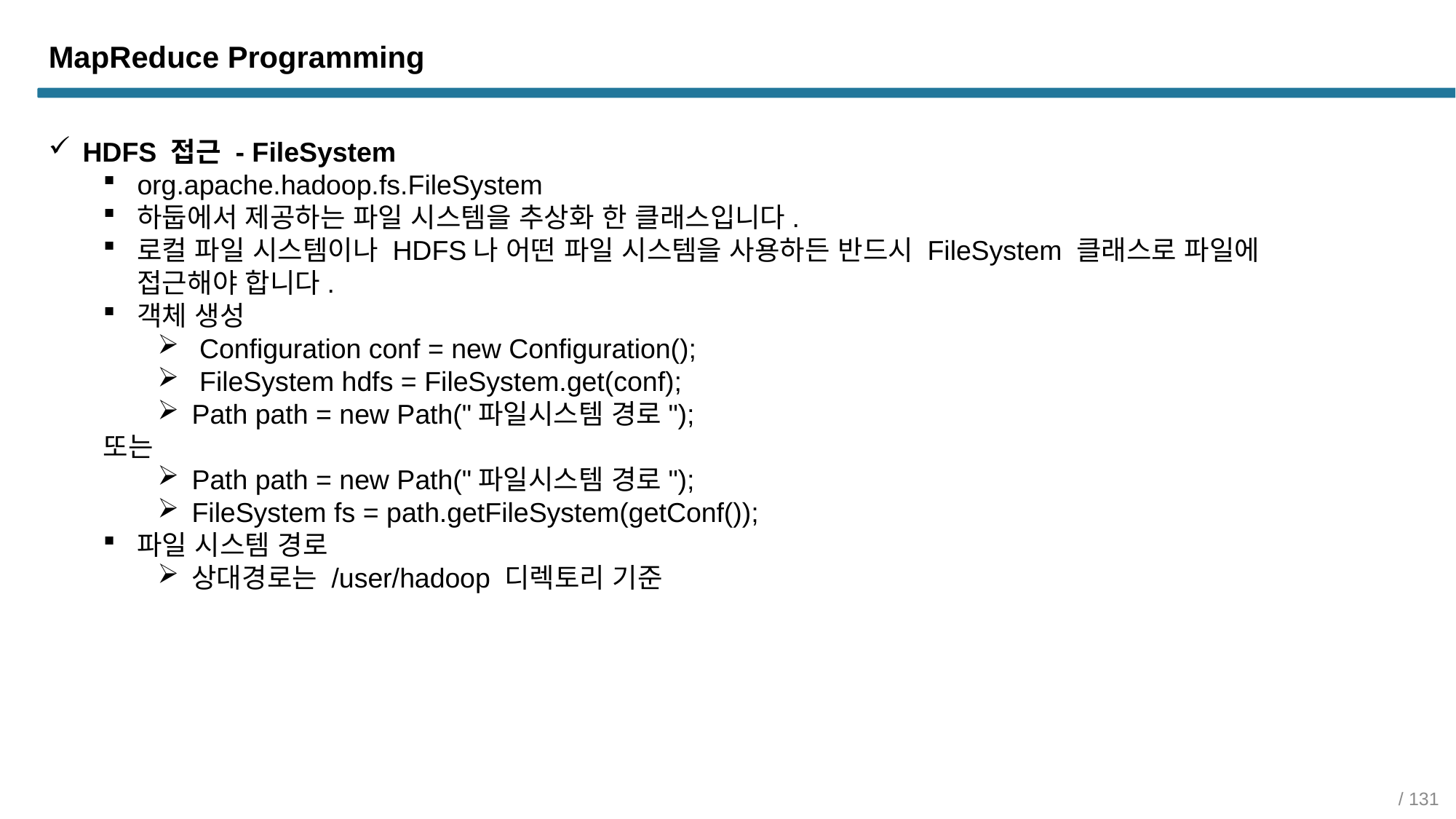

MapReduce Programming
HDFS 접근 - FileSystem
org.apache.hadoop.fs.FileSystem
하둡에서 제공하는 파일 시스템을 추상화 한 클래스입니다.
로컬 파일 시스템이나 HDFS나 어떤 파일 시스템을 사용하든 반드시 FileSystem 클래스로 파일에 접근해야 합니다.
객체 생성
 Configuration conf = new Configuration();
 FileSystem hdfs = FileSystem.get(conf);
Path path = new Path("파일시스템 경로");
또는
Path path = new Path("파일시스템 경로");
FileSystem fs = path.getFileSystem(getConf());
파일 시스템 경로
상대경로는 /user/hadoop 디렉토리 기준
/ 131